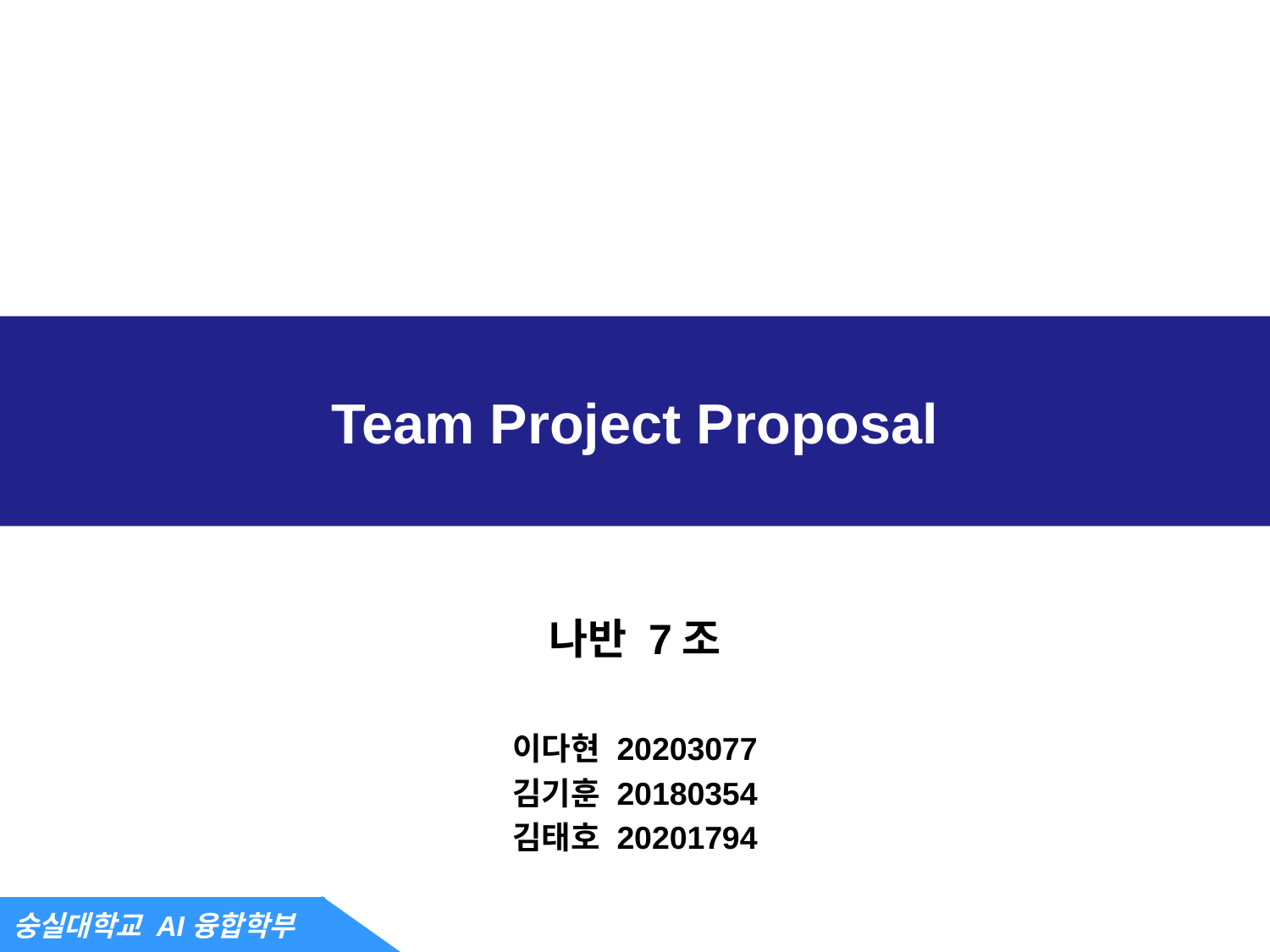

# Team Project Proposal
나반 7조

이다현 20203077
김기훈 20180354
김태호 20201794